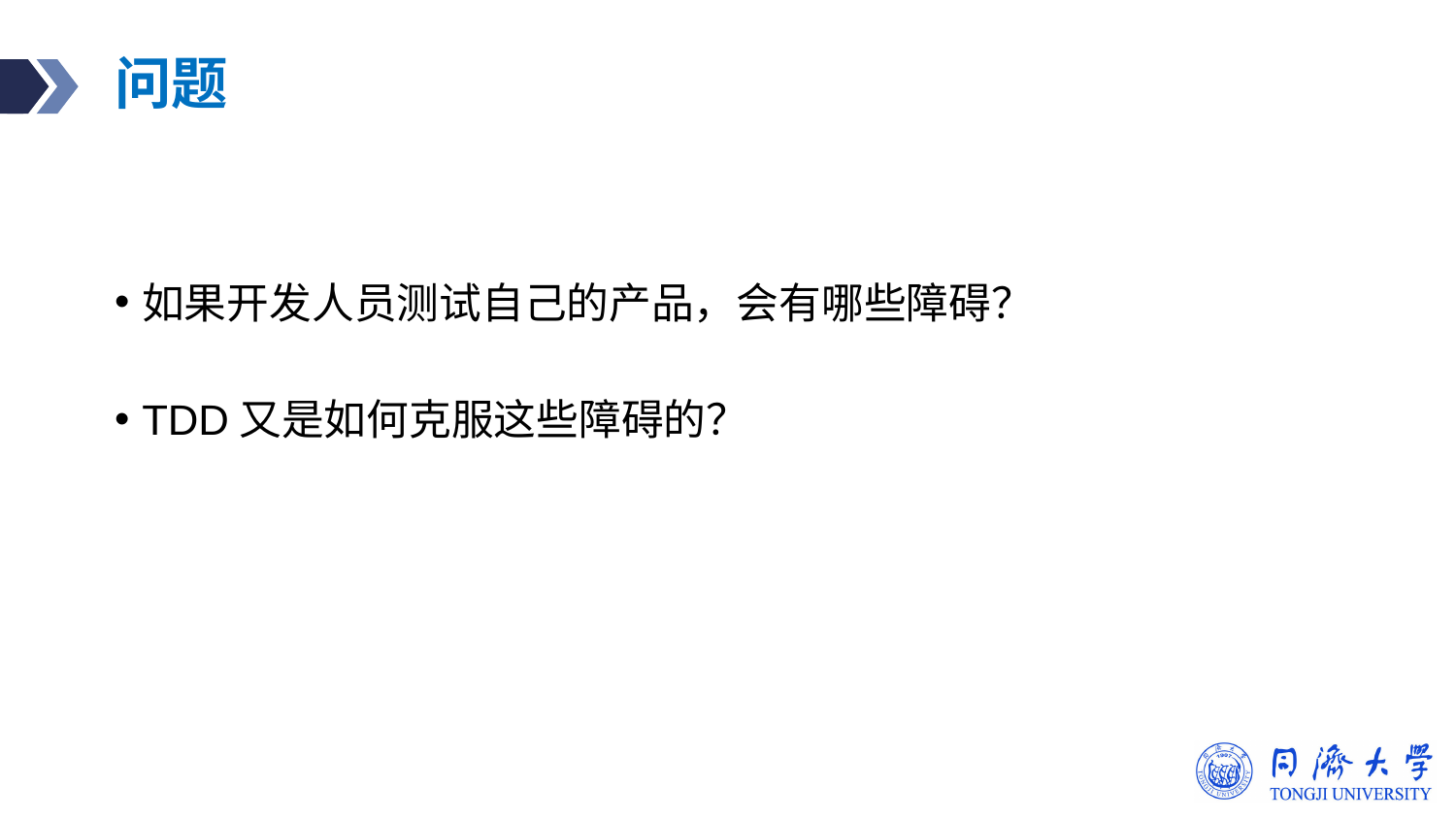

# 问题
如果开发人员测试自己的产品，会有哪些障碍？
TDD又是如何克服这些障碍的？